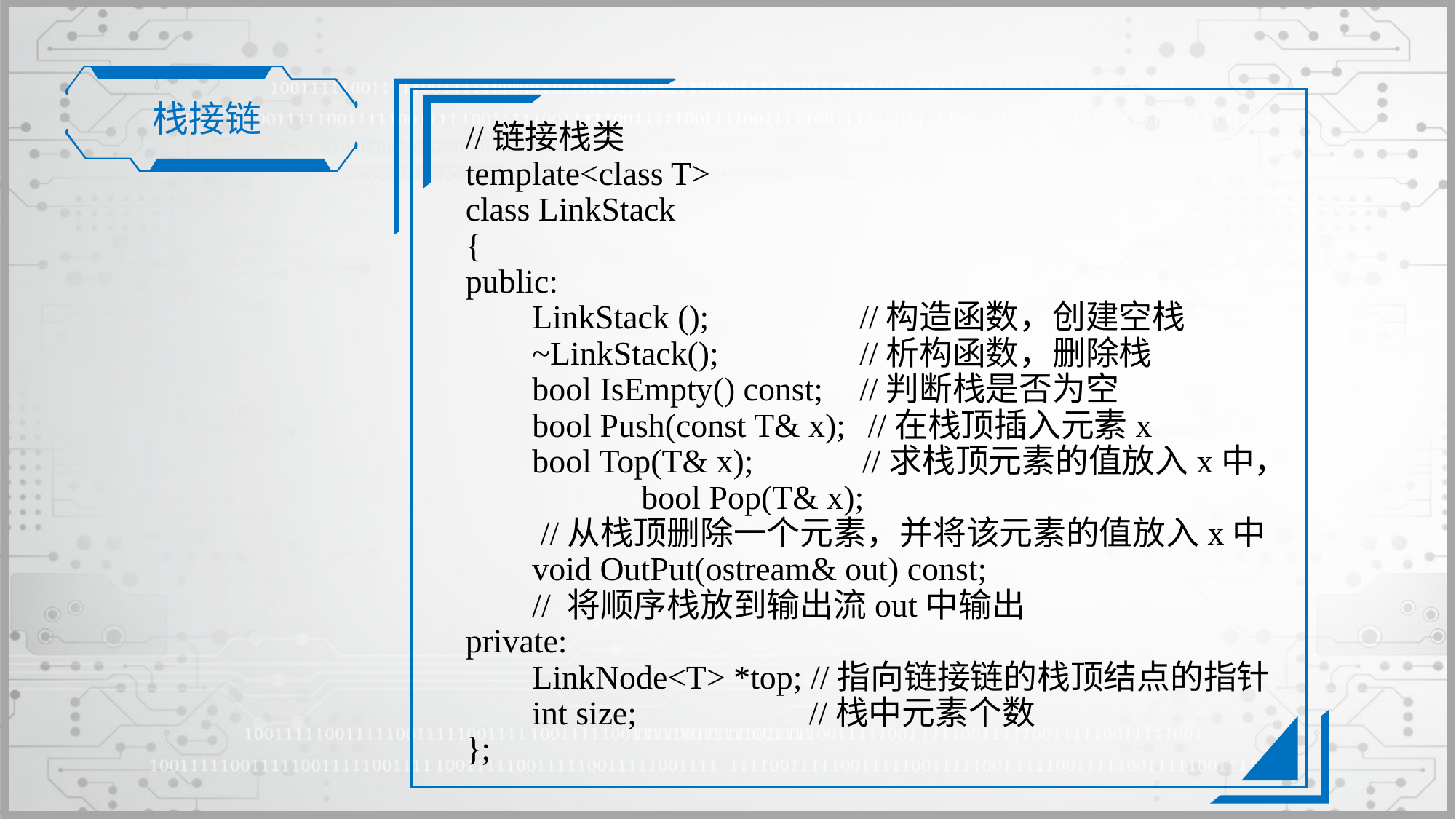

栈接链

//链接栈类
template<class T>
class LinkStack
{
public:
	LinkStack ();		//构造函数，创建空栈
	~LinkStack();		//析构函数，删除栈
	bool IsEmpty() const;    	//判断栈是否为空
	bool Push(const T& x); 	 //在栈顶插入元素x
	bool Top(T& x);             //求栈顶元素的值放入x中，		bool Pop(T& x);
	 //从栈顶删除一个元素，并将该元素的值放入x中
	void OutPut(ostream& out) const;
	// 将顺序栈放到输出流out中输出
private:
	LinkNode<T> *top; //指向链接链的栈顶结点的指针
	int size;		       //栈中元素个数
};